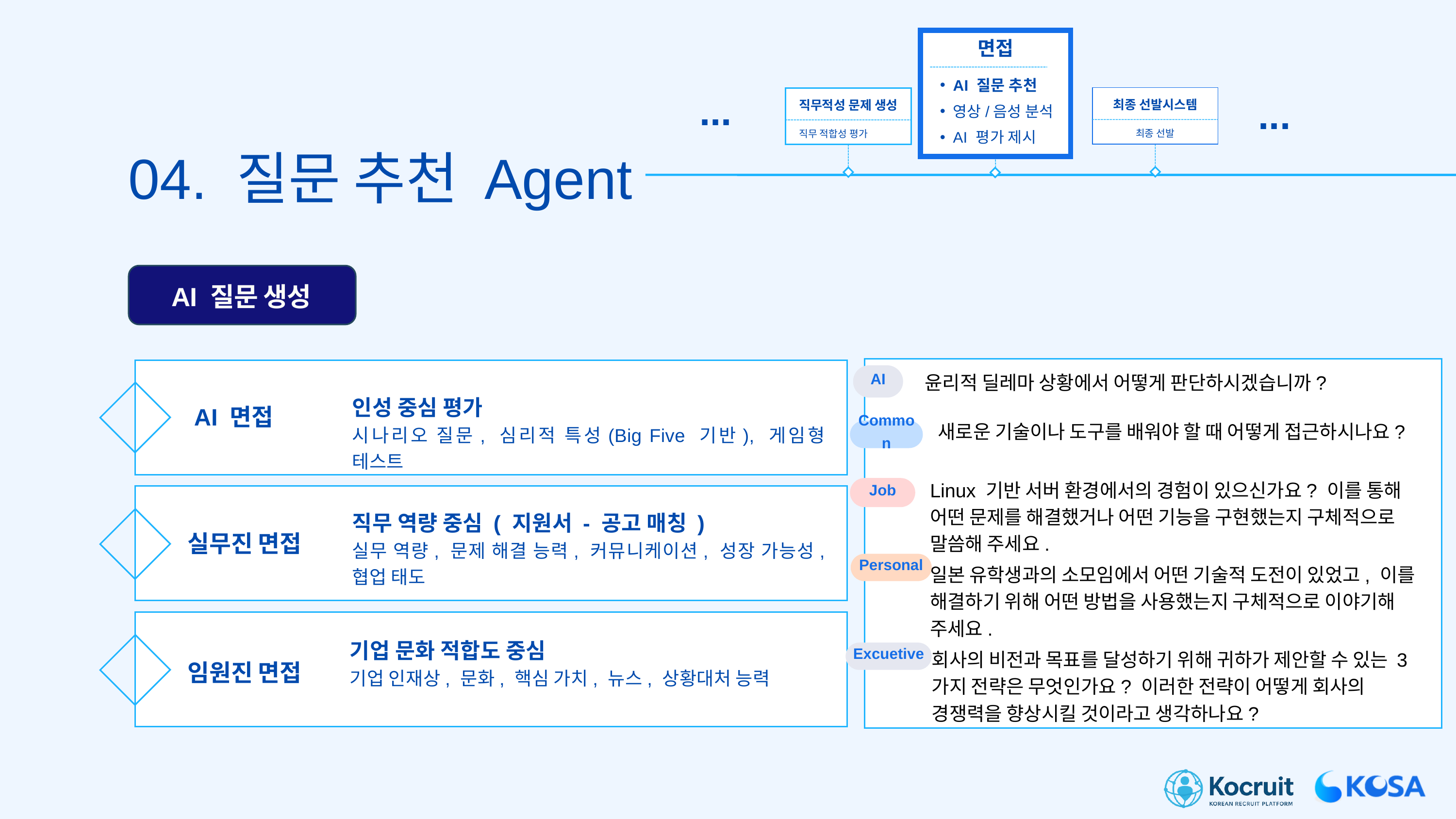

면접

AI 질문 추천
영상/음성 분석
AI 평가 제시
...

...
최종 선발시스템
직무적성 문제 생성

최종 선발
직무 적합성 평가
04. 질문 추천 Agent

AI 질문 생성

AI
윤리적 딜레마 상황에서 어떻게 판단하시겠습니까?
인성 중심 평가
시나리오 질문, 심리적 특성(Big Five 기반), 게임형 테스트

 AI 면접
새로운 기술이나 도구를 배워야 할 때 어떻게 접근하시나요?

Common
Linux 기반 서버 환경에서의 경험이 있으신가요? 이를 통해 어떤 문제를 해결했거나 어떤 기능을 구현했는지 구체적으로 말씀해 주세요.

Job

직무 역량 중심 ( 지원서 - 공고 매칭 )
실무 역량, 문제 해결 능력, 커뮤니케이션, 성장 가능성, 협업 태도

실무진 면접

Personal
일본 유학생과의 소모임에서 어떤 기술적 도전이 있었고, 이를 해결하기 위해 어떤 방법을 사용했는지 구체적으로 이야기해 주세요.

기업 문화 적합도 중심
기업 인재상, 문화, 핵심 가치, 뉴스, 상황대처 능력

Excuetive
회사의 비전과 목표를 달성하기 위해 귀하가 제안할 수 있는 3가지 전략은 무엇인가요? 이러한 전략이 어떻게 회사의 경쟁력을 향상시킬 것이라고 생각하나요?

임원진 면접